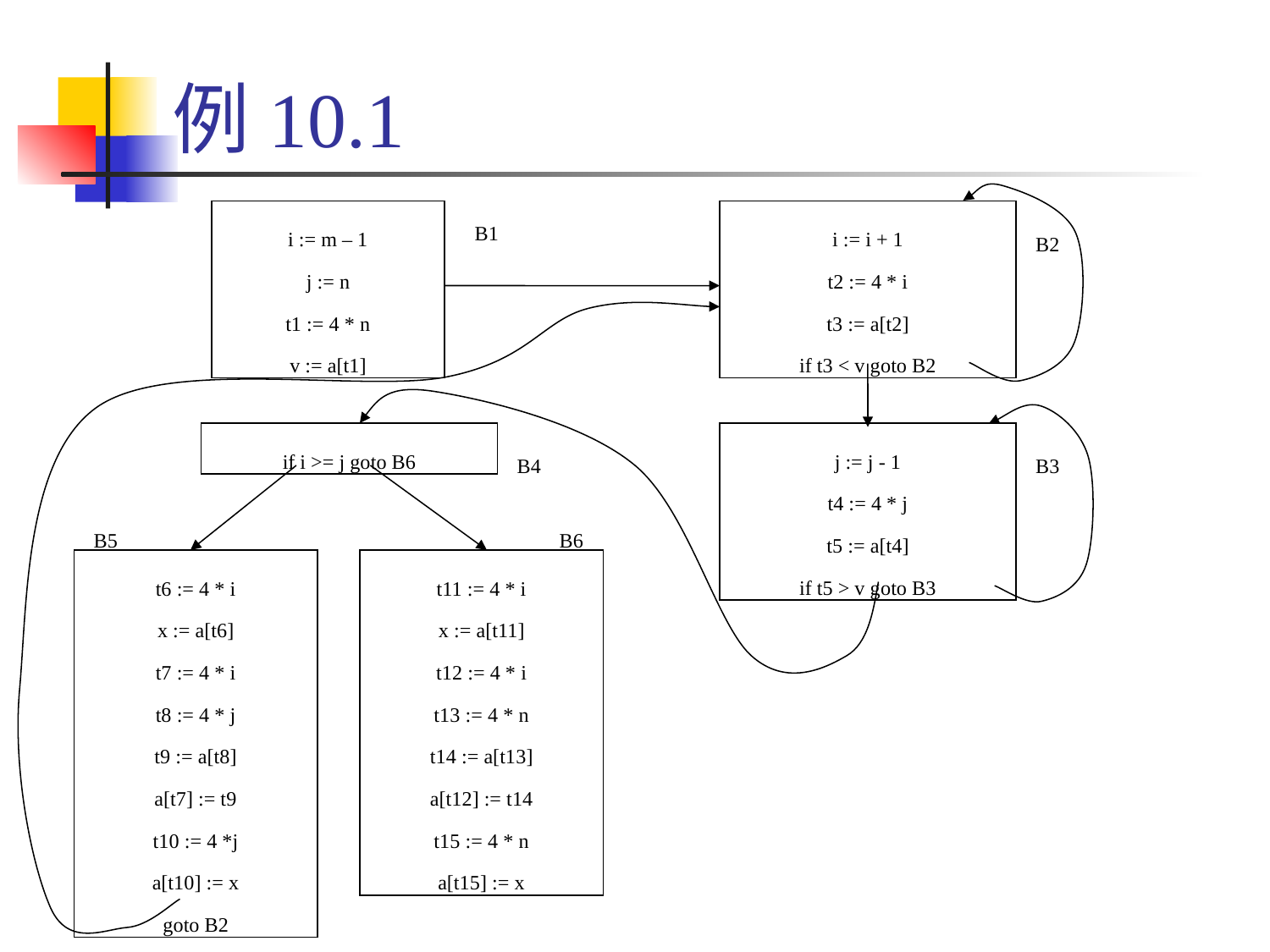

# 例10.1

B1
i := m – 1
j := n
t1 := 4 * n
v := a[t1]
i := i + 1
t2 := 4 * i
t3 := a[t2]
if t3 < v goto B2
B2

if i >= j goto B6
B4
j := j - 1
t4 := 4 * j
t5 := a[t4]
if t5 > v goto B3
B3

B5
B6
t6 := 4 * i
x := a[t6]
t7 := 4 * i
t8 := 4 * j
t9 := a[t8]
a[t7] := t9
t10 := 4 *j
a[t10] := x
goto B2
t11 := 4 * i
x := a[t11]
t12 := 4 * i
t13 := 4 * n
t14 := a[t13]
a[t12] := t14
t15 := 4 * n
a[t15] := x